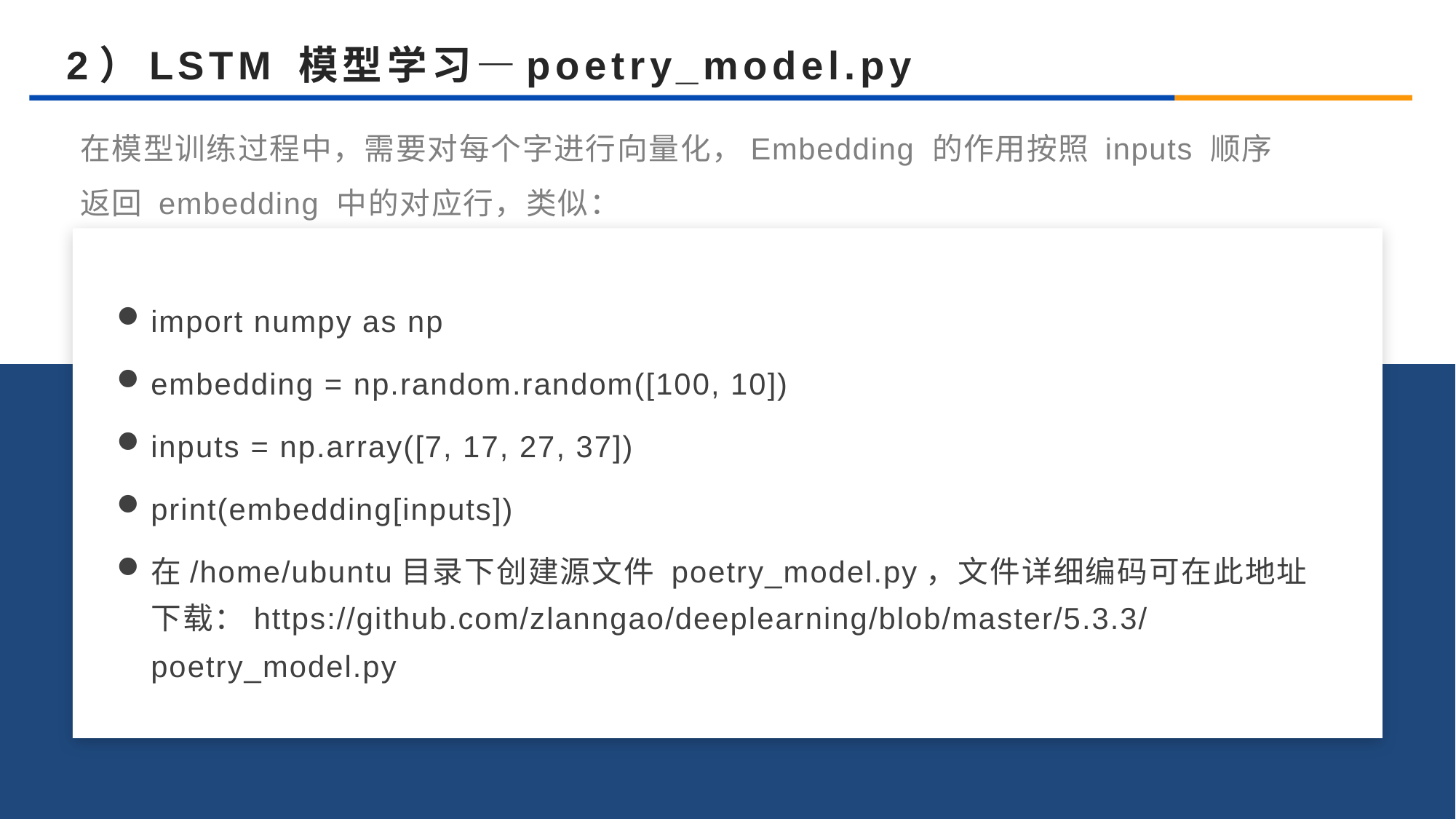

2）LSTM 模型学习—poetry_model.py
在模型训练过程中，需要对每个字进行向量化，Embedding 的作用按照 inputs 顺序返回 embedding 中的对应行，类似：
2
import numpy as np
embedding = np.random.random([100, 10])
inputs = np.array([7, 17, 27, 37])
print(embedding[inputs])
在/home/ubuntu目录下创建源文件 poetry_model.py，文件详细编码可在此地址下载：https://github.com/zlanngao/deeplearning/blob/master/5.3.3/poetry_model.py